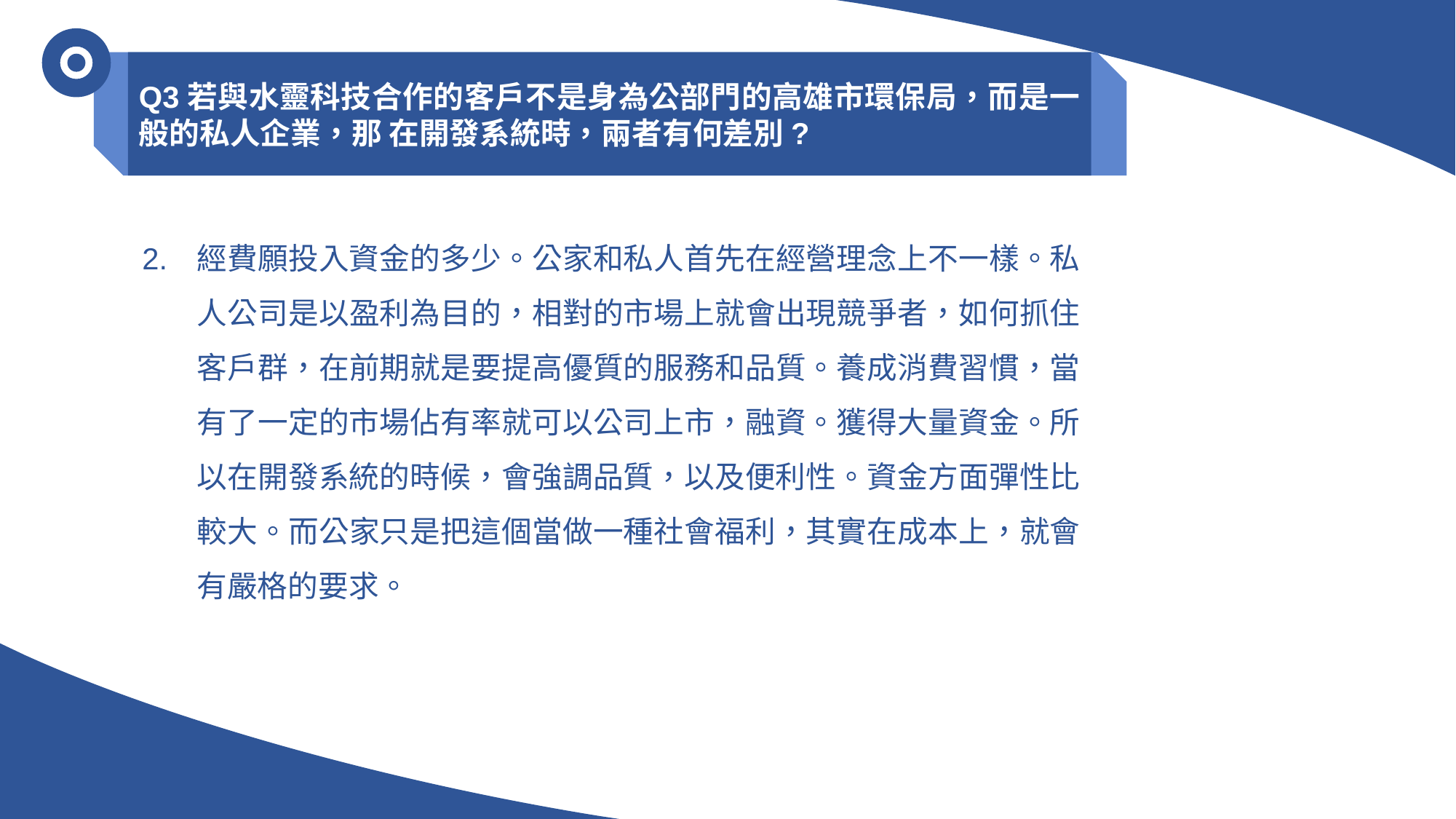

Q3若與水靈科技合作的客戶不是身為公部門的高雄市環保局，而是一般的私人企業，那 在開發系統時，兩者有何差別?
經費願投入資金的多少。公家和私人首先在經營理念上不一樣。私人公司是以盈利為目的，相對的市場上就會出現競爭者，如何抓住客戶群，在前期就是要提高優質的服務和品質。養成消費習慣，當有了一定的市場佔有率就可以公司上市，融資。獲得大量資金。所以在開發系統的時候，會強調品質，以及便利性。資金方面彈性比較大。而公家只是把這個當做一種社會福利，其實在成本上，就會有嚴格的要求。